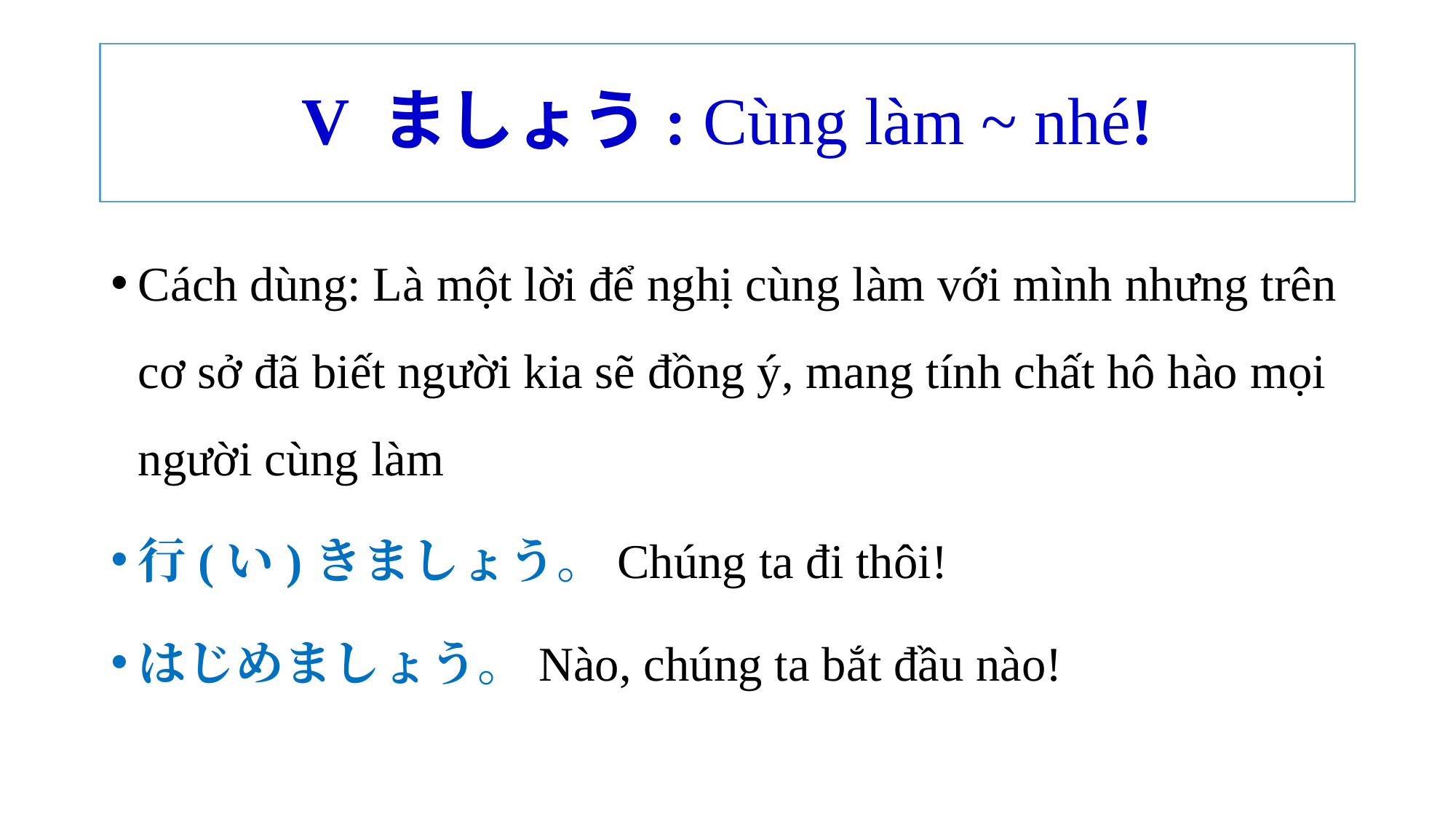

# V ましょう: Cùng làm ~ nhé!
Cách dùng: Là một lời để nghị cùng làm với mình nhưng trên cơ sở đã biết người kia sẽ đồng ý, mang tính chất hô hào mọi người cùng làm
行(い)きましょう。Chúng ta đi thôi!
はじめましょう。Nào, chúng ta bắt đầu nào!